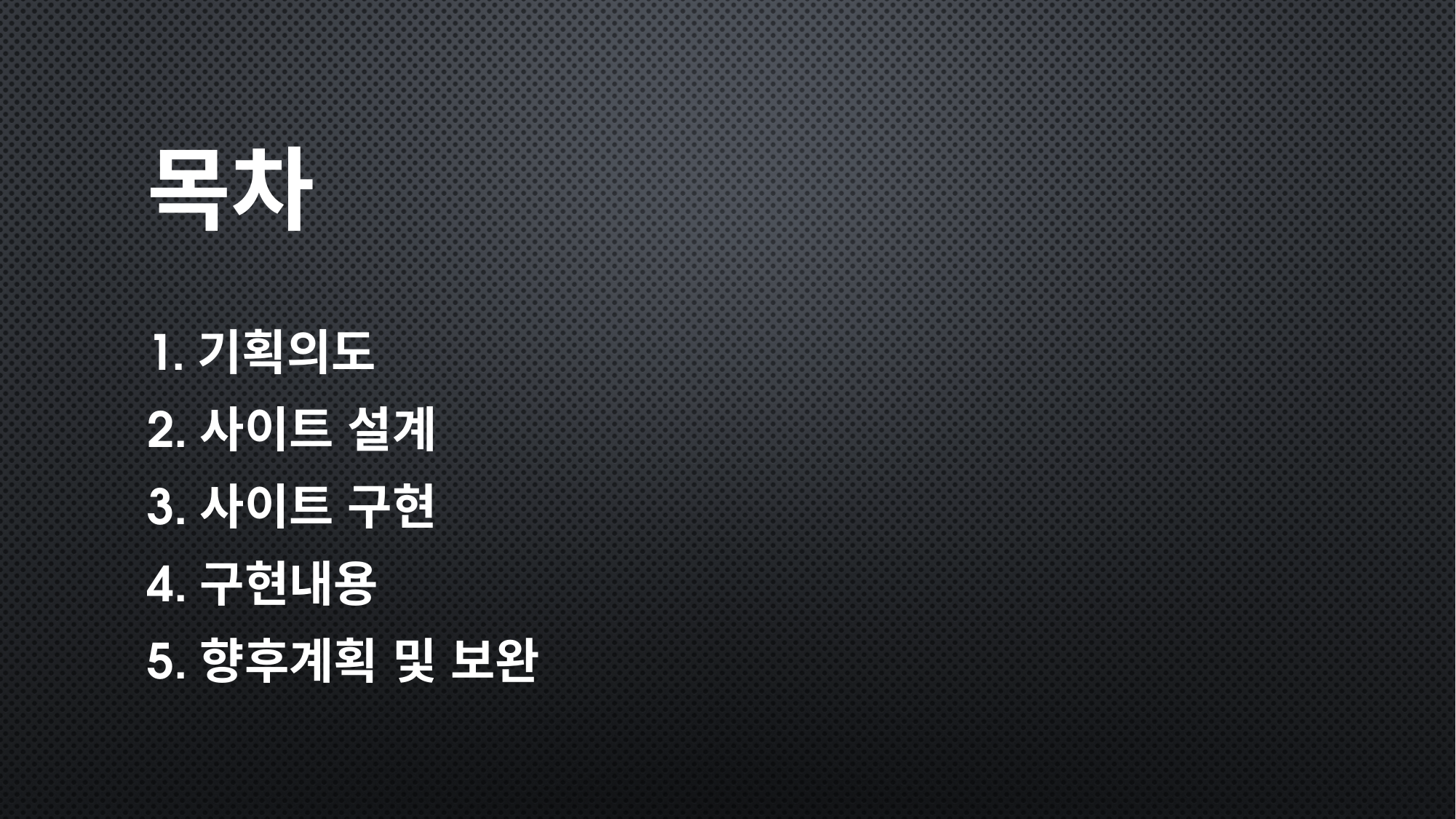

# 목차
1.기획의도
2.사이트 설계
3.사이트 구현
4.구현내용
5.향후계획 및 보완